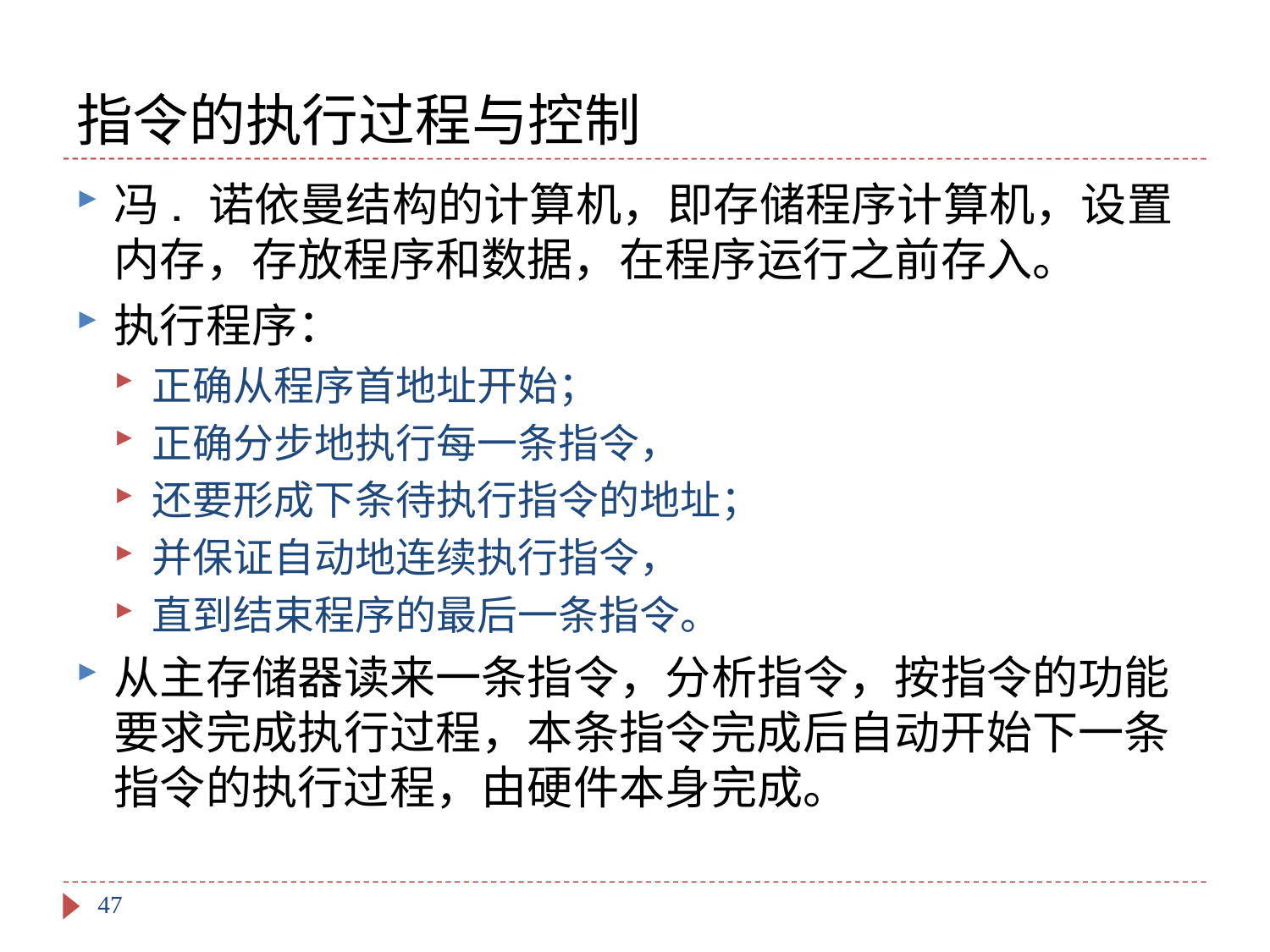

# 指令的执行过程与控制
冯. 诺依曼结构的计算机，即存储程序计算机，设置内存，存放程序和数据，在程序运行之前存入。
执行程序：
正确从程序首地址开始；
正确分步地执行每一条指令，
还要形成下条待执行指令的地址；
并保证自动地连续执行指令，
直到结束程序的最后一条指令。
从主存储器读来一条指令，分析指令，按指令的功能要求完成执行过程，本条指令完成后自动开始下一条指令的执行过程，由硬件本身完成。

47